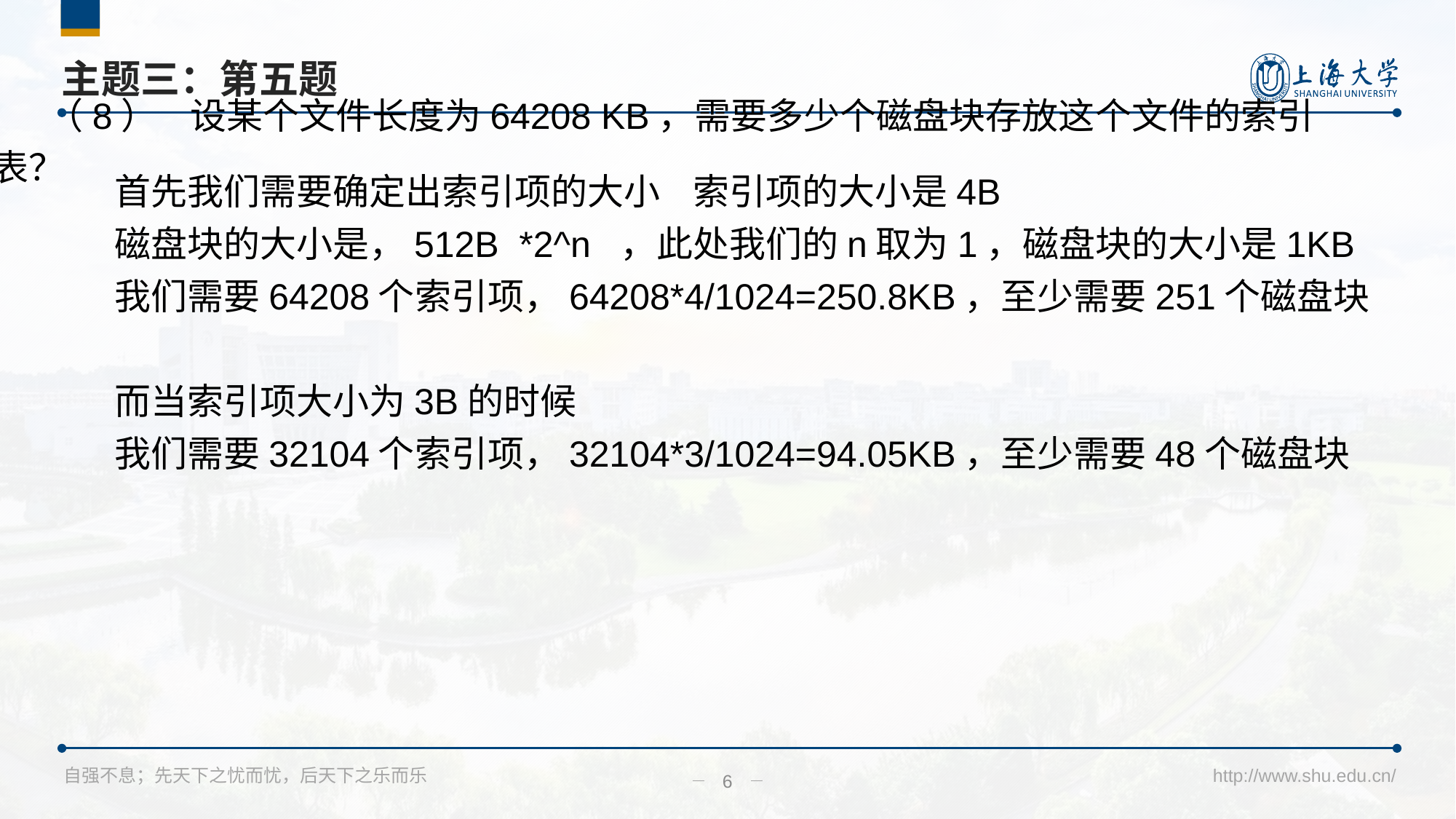

# 主题三：第五题
（8）    设某个文件长度为64208 KB，需要多少个磁盘块存放这个文件的索引表？
首先我们需要确定出索引项的大小    索引项的大小是4B
磁盘块的大小是，512B  *2^n  ，此处我们的n取为1，磁盘块的大小是1KB
我们需要64208个索引项，64208*4/1024=250.8KB，至少需要251个磁盘块

而当索引项大小为3B的时候
我们需要32104个索引项，32104*3/1024=94.05KB，至少需要48个磁盘块

6